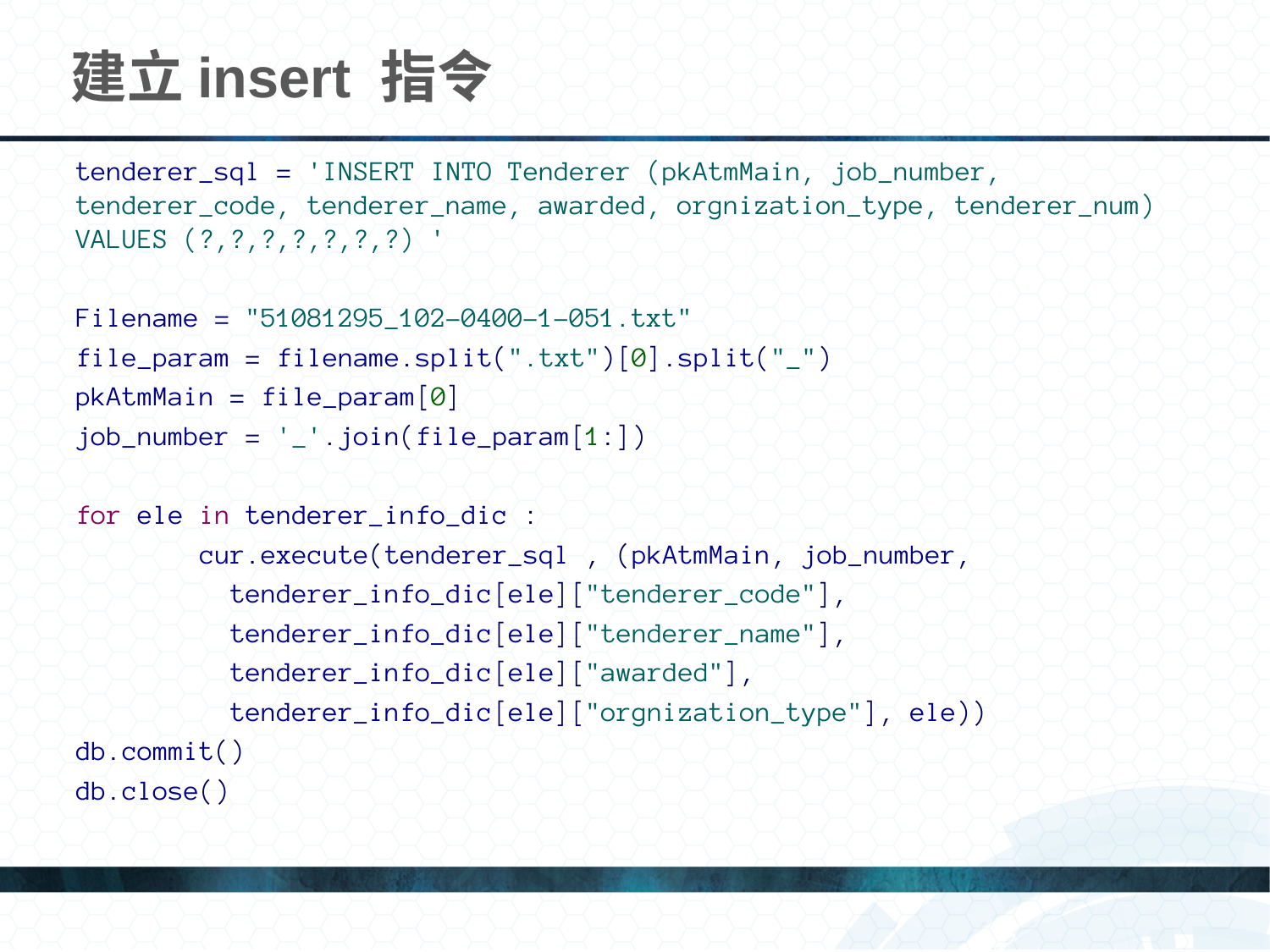

# 建立insert 指令
tenderer_sql = 'INSERT INTO Tenderer (pkAtmMain, job_number, tenderer_code, tenderer_name, awarded, orgnization_type, tenderer_num) VALUES (?,?,?,?,?,?,?) '

Filename = "51081295_102-0400-1-051.txt"
file_param = filename.split(".txt")[0].split("_")
pkAtmMain = file_param[0]
job_number = '_'.join(file_param[1:])

for ele in tenderer_info_dic :
        cur.execute(tenderer_sql , (pkAtmMain, job_number,
          tenderer_info_dic[ele]["tenderer_code"],
          tenderer_info_dic[ele]["tenderer_name"],
          tenderer_info_dic[ele]["awarded"],
          tenderer_info_dic[ele]["orgnization_type"], ele))
db.commit()
db.close()